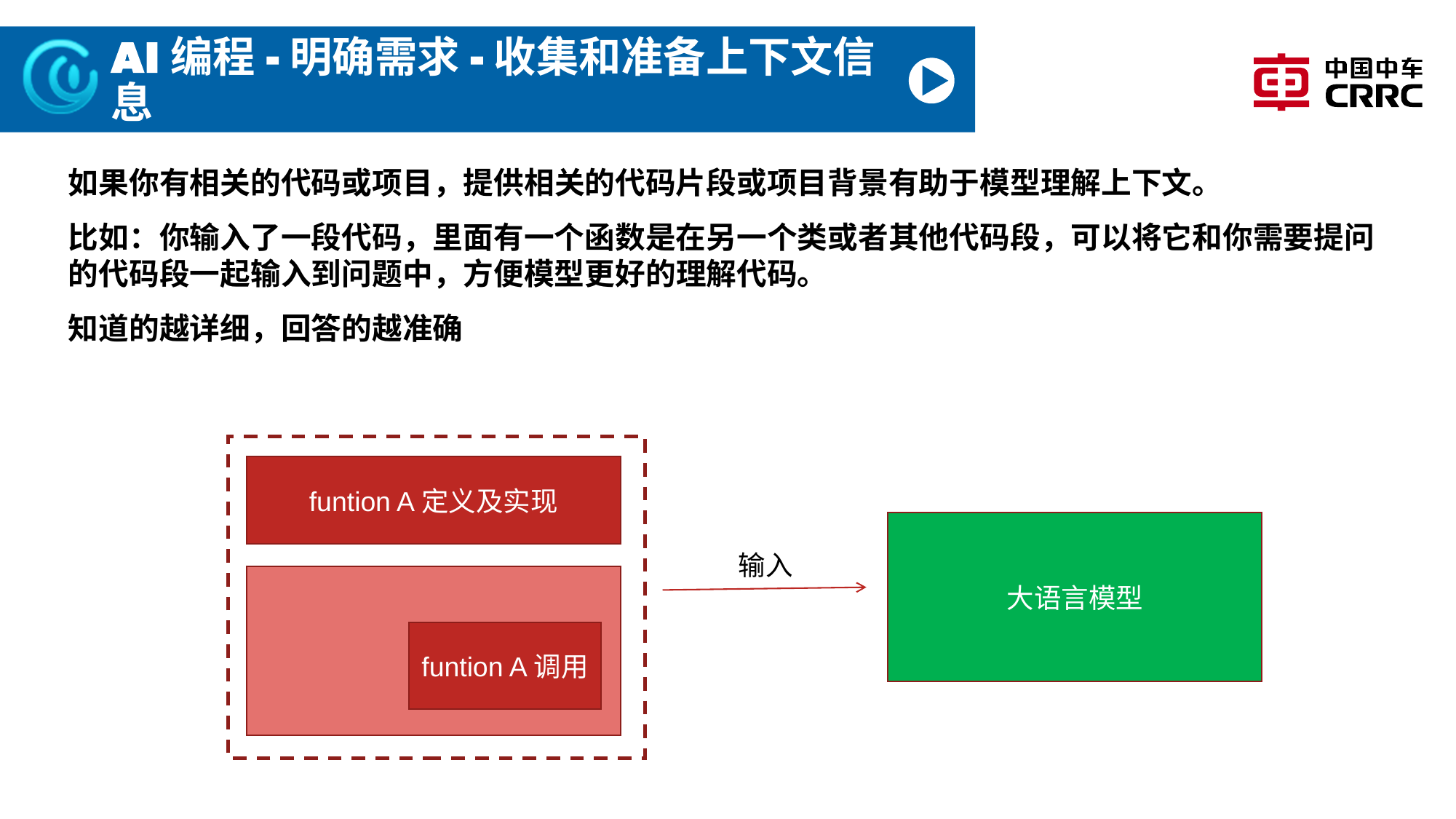

# AI编程-明确需求-收集和准备上下文信息
如果你有相关的代码或项目，提供相关的代码片段或项目背景有助于模型理解上下文。
比如：你输入了一段代码，里面有一个函数是在另一个类或者其他代码段，可以将它和你需要提问的代码段一起输入到问题中，方便模型更好的理解代码。
知道的越详细，回答的越准确

funtion A定义及实现
大语言模型
输入

funtion A调用
51